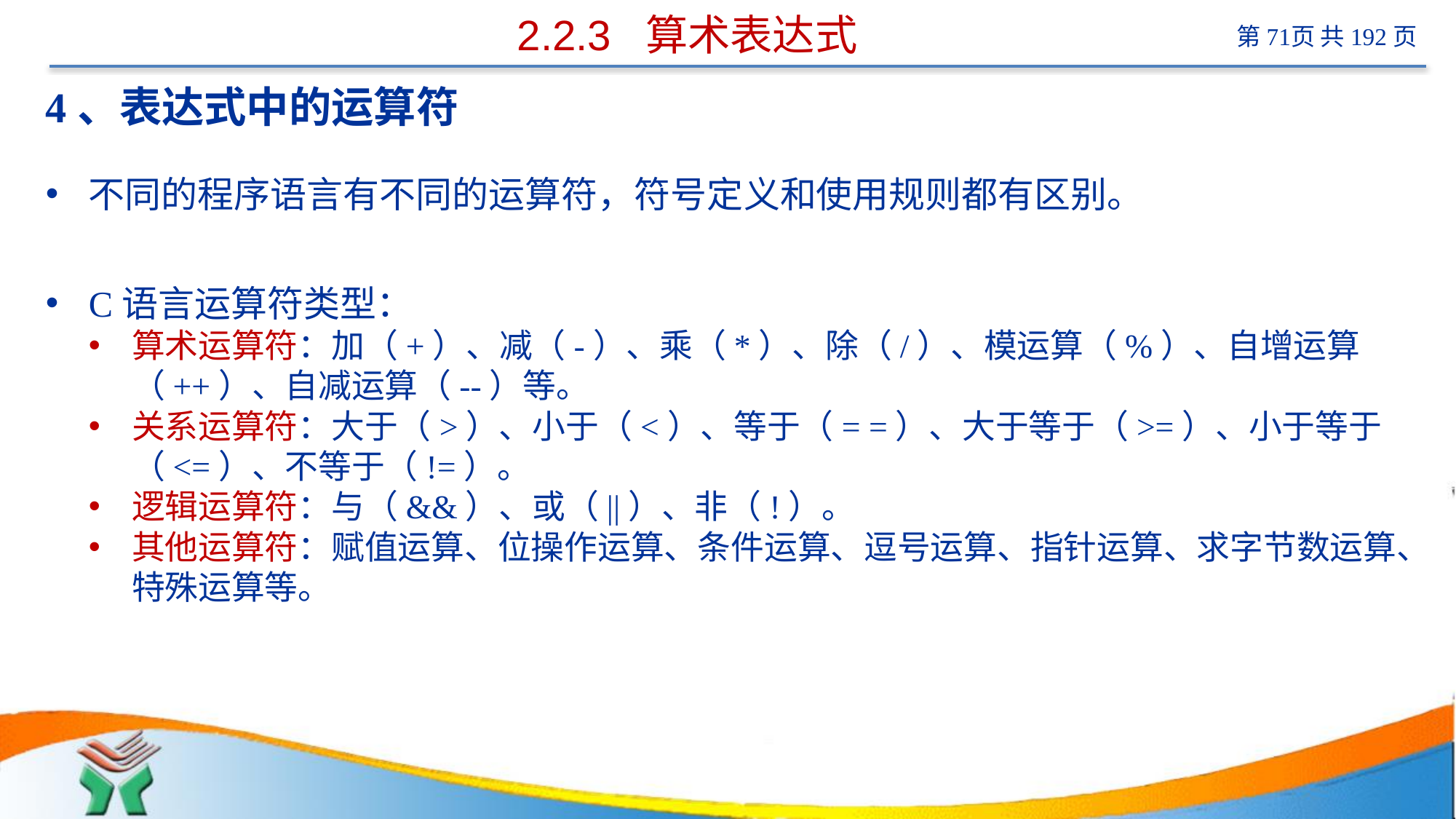

# 2.2.3  算术表达式
4、表达式中的运算符

不同的程序语言有不同的运算符，符号定义和使用规则都有区别。

C语言运算符类型：
算术运算符：加（+）、减（-）、乘（*）、除（/）、模运算（%）、自增运算（++）、自减运算（--）等。
关系运算符：大于（>）、小于（<）、等于（= =）、大于等于（>=）、小于等于（<=）、不等于（!=）。
逻辑运算符：与（&&）、或（||）、非（!）。
其他运算符：赋值运算、位操作运算、条件运算、逗号运算、指针运算、求字节数运算、特殊运算等。